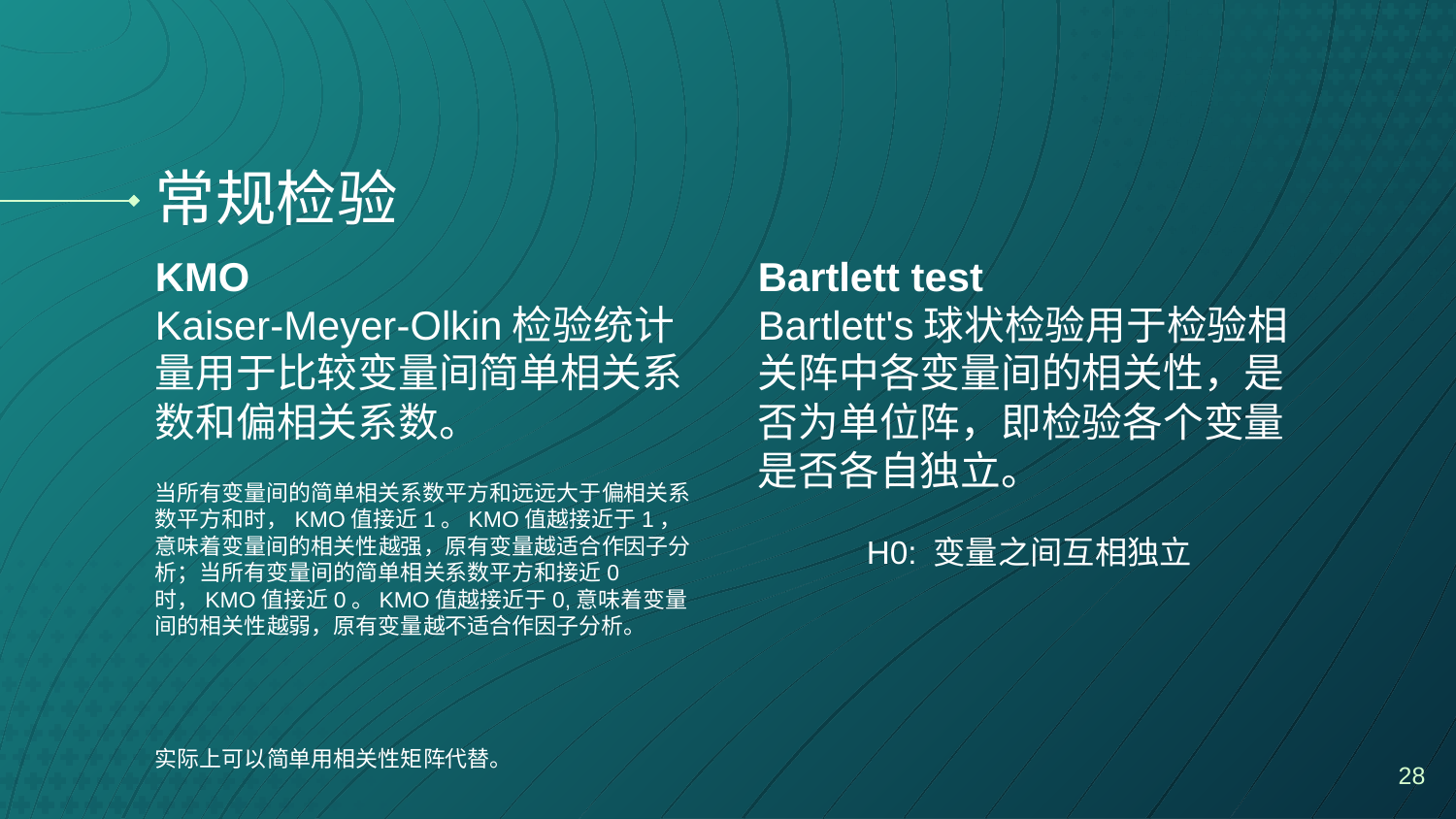

# 常规检验
KMO
Kaiser-Meyer-Olkin检验统计量用于比较变量间简单相关系数和偏相关系数。

当所有变量间的简单相关系数平方和远远大于偏相关系数平方和时，KMO值接近1。KMO值越接近于1，意味着变量间的相关性越强，原有变量越适合作因子分析；当所有变量间的简单相关系数平方和接近0时，KMO值接近0。KMO值越接近于0,意味着变量间的相关性越弱，原有变量越不适合作因子分析。

实际上可以简单用相关性矩阵代替。
Bartlett test
Bartlett's球状检验用于检验相关阵中各变量间的相关性，是否为单位阵，即检验各个变量是否各自独立。

H0: 变量之间互相独立

28